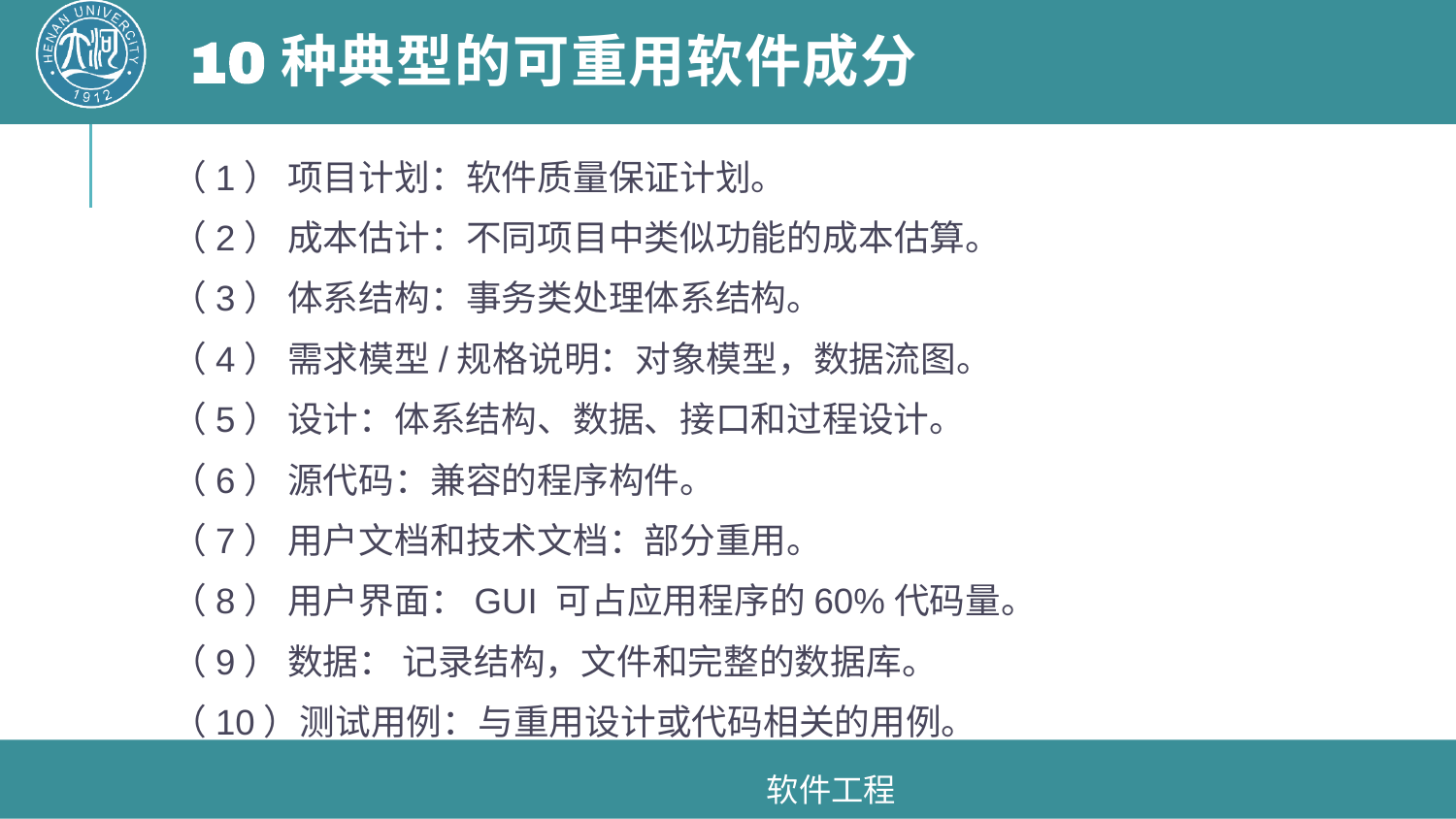

# 10种典型的可重用软件成分
（1） 项目计划：软件质量保证计划。
（2） 成本估计：不同项目中类似功能的成本估算。
（3） 体系结构：事务类处理体系结构。
（4） 需求模型/规格说明：对象模型，数据流图。
（5） 设计：体系结构、数据、接口和过程设计。
（6） 源代码：兼容的程序构件。
（7） 用户文档和技术文档：部分重用。
（8） 用户界面：GUI 可占应用程序的60%代码量。
（9） 数据： 记录结构，文件和完整的数据库。
（10）测试用例：与重用设计或代码相关的用例。

软件工程
187